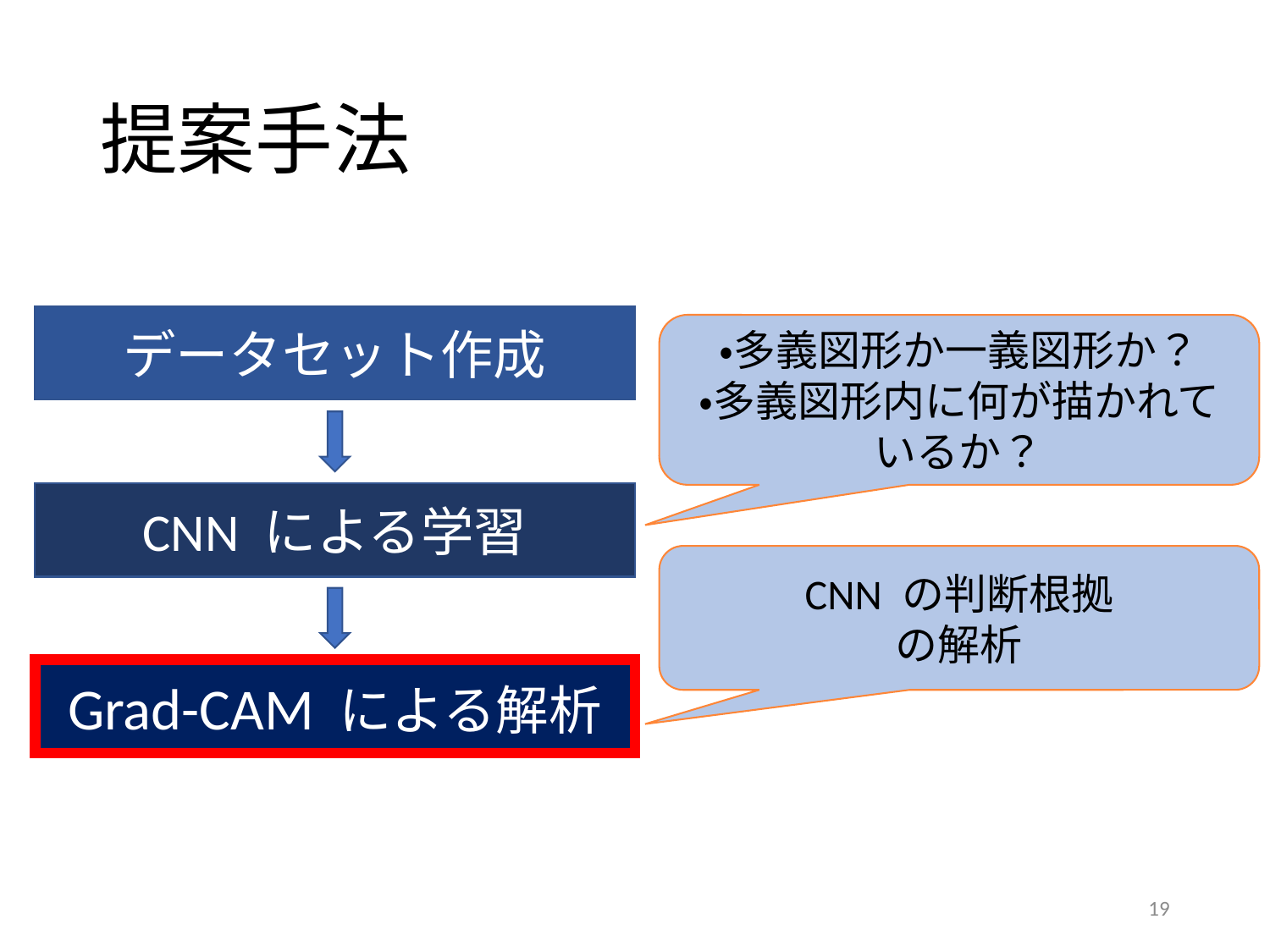

# 提案手法
データセット作成
・多義図形か一義図形か？
・多義図形内に何が描かれているか？

CNN による学習
CNN の判断根拠
の解析

Grad-CAM による解析
19